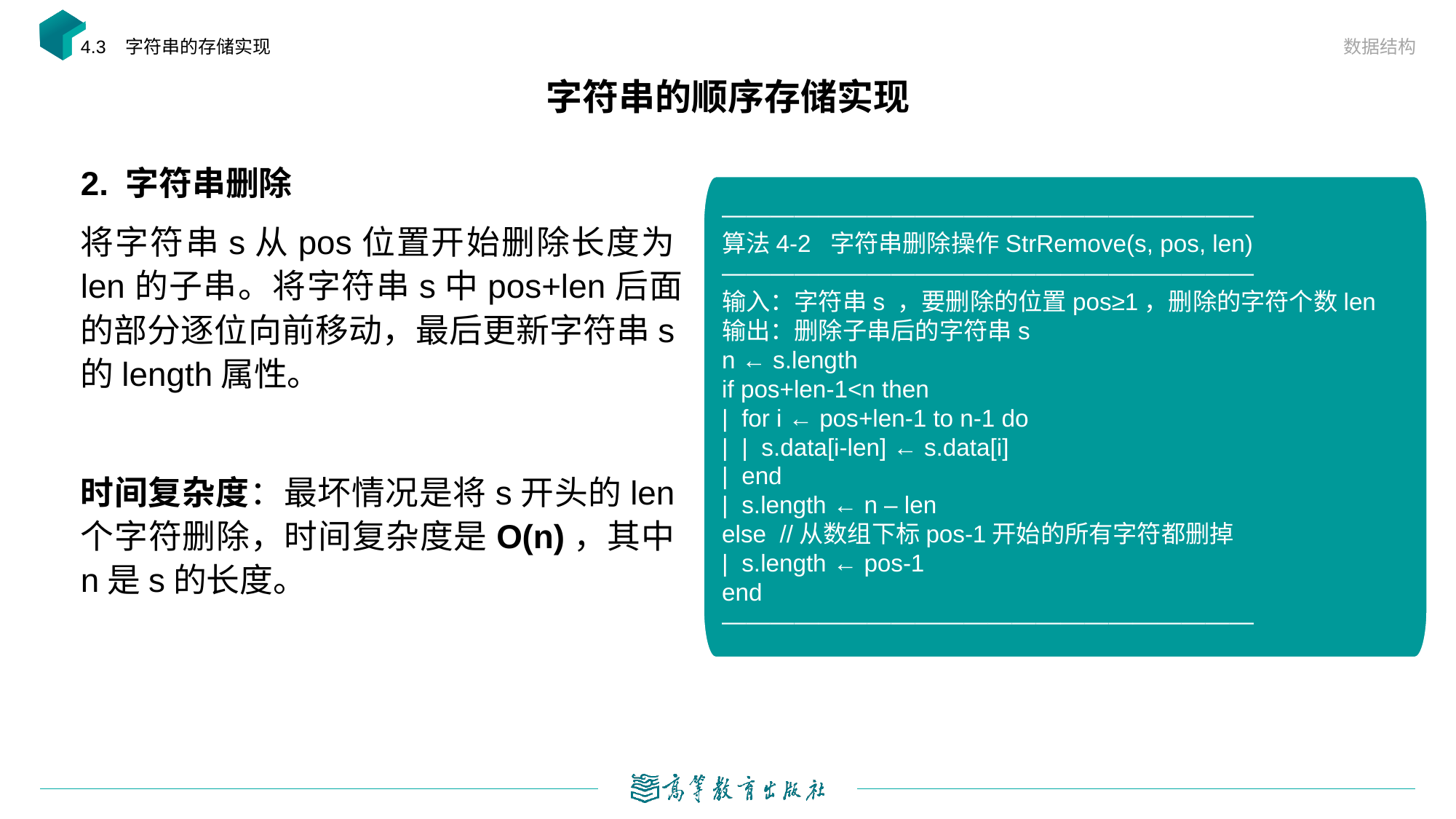

数据结构
4.3   字符串的存储实现
# 字符串的顺序存储实现
2. 字符串删除
将字符串s从pos位置开始删除长度为len的子串。将字符串s中pos+len后面的部分逐位向前移动，最后更新字符串s的length属性。

时间复杂度：最坏情况是将s开头的len个字符删除，时间复杂度是O(n)，其中n是s的长度。
——————————————————————
算法4-2  字符串删除操作StrRemove(s, pos, len)
——————————————————————
输入：字符串s ，要删除的位置pos≥1，删除的字符个数len
输出：删除子串后的字符串s
n ← s.length
if pos+len-1<n then
|  for i ← pos+len-1 to n-1 do
|  |  s.data[i-len] ← s.data[i]
|  end
|  s.length ← n – len
else  //从数组下标pos-1开始的所有字符都删掉
|  s.length ← pos-1
end
——————————————————————